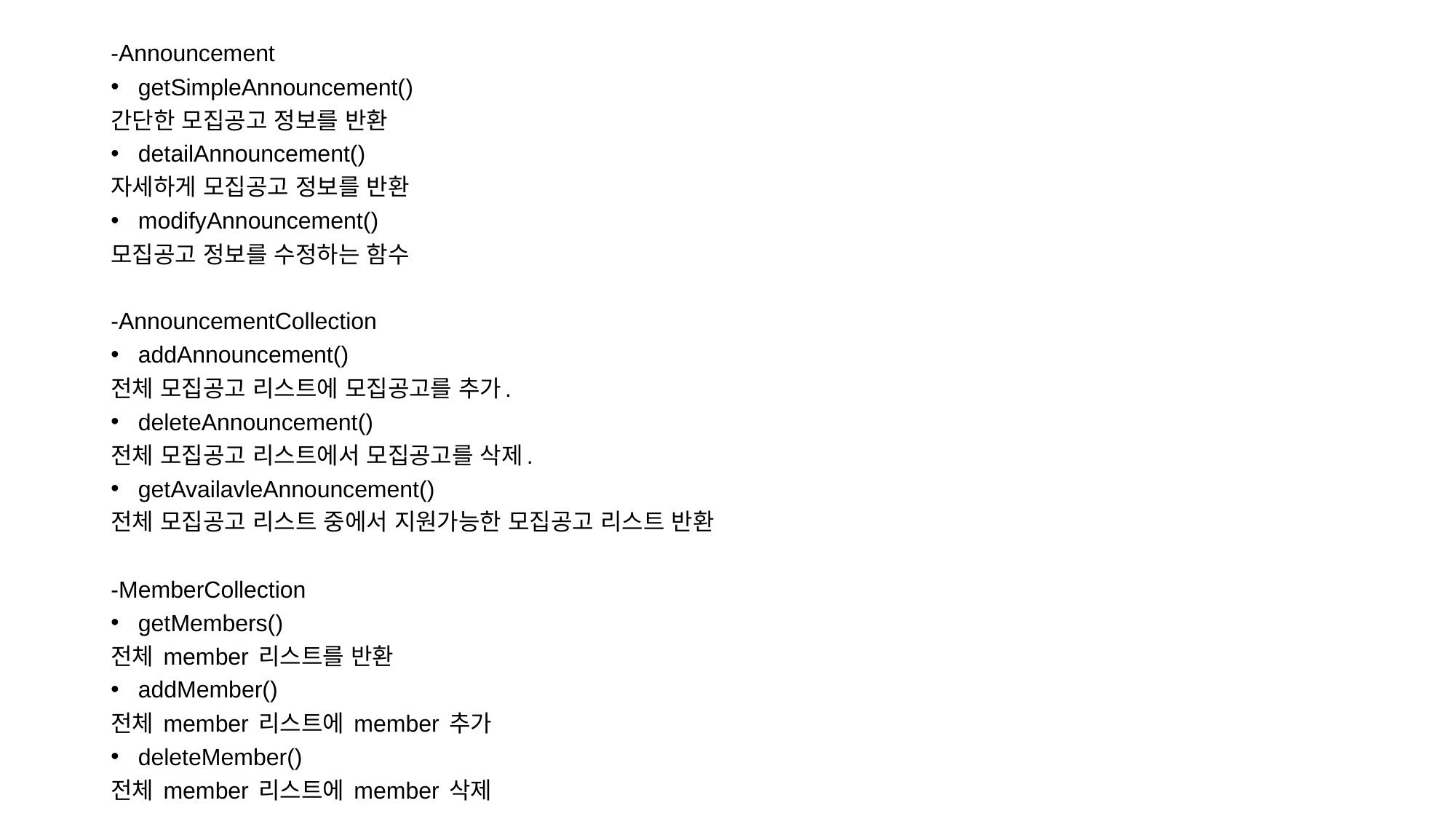

-Announcement
getSimpleAnnouncement()
간단한 모집공고 정보를 반환
detailAnnouncement()
자세하게 모집공고 정보를 반환
modifyAnnouncement()
모집공고 정보를 수정하는 함수

-AnnouncementCollection
addAnnouncement()
전체 모집공고 리스트에 모집공고를 추가.
deleteAnnouncement()
전체 모집공고 리스트에서 모집공고를 삭제.
getAvailavleAnnouncement()
전체 모집공고 리스트 중에서 지원가능한 모집공고 리스트 반환

-MemberCollection
getMembers()
전체 member 리스트를 반환
addMember()
전체 member 리스트에 member 추가
deleteMember()
전체 member 리스트에 member 삭제